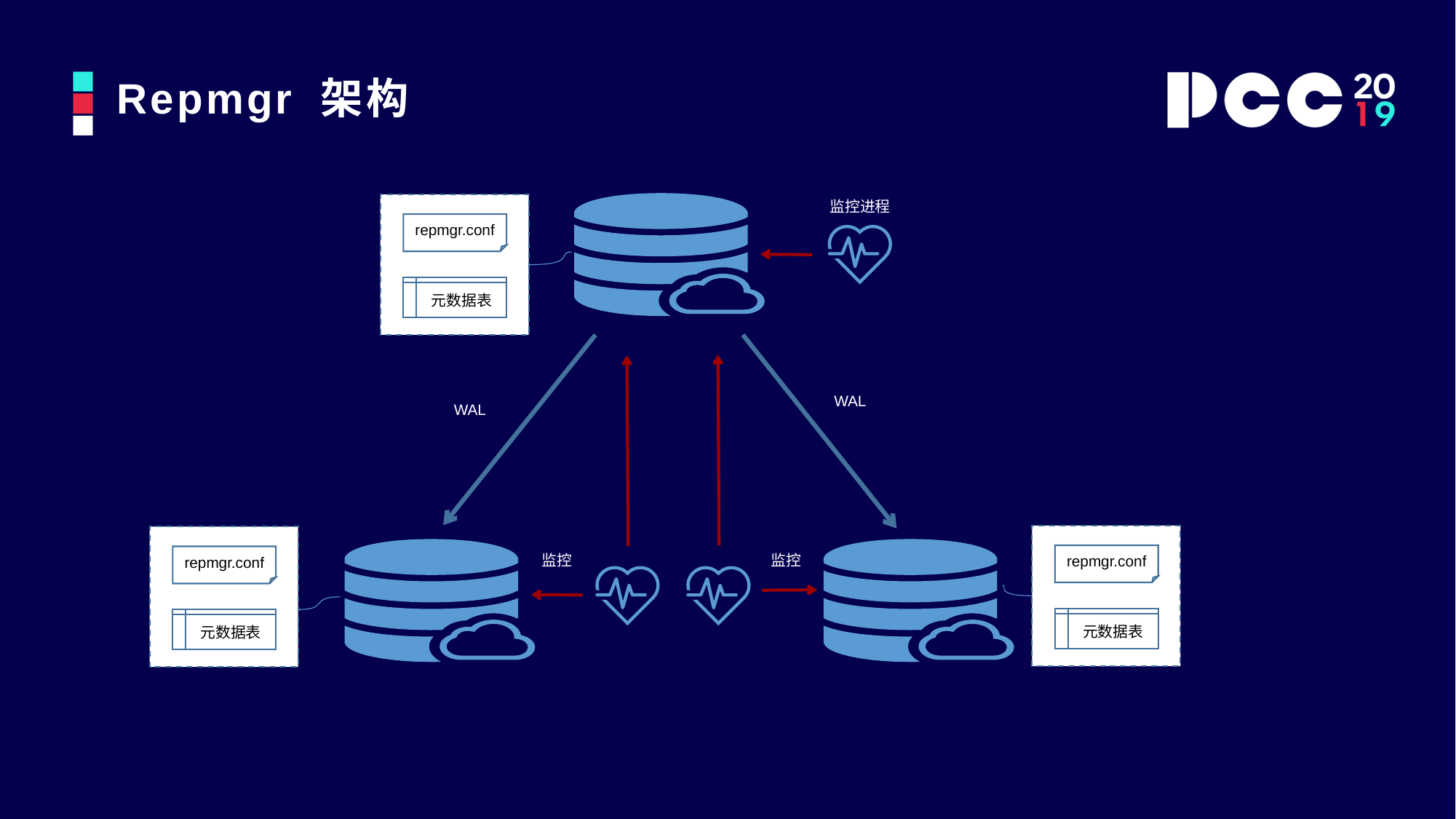

# Repmgr 架构
监控进程

repmgr.conf

元数据表
WAL
WAL

监控
监控
repmgr.conf
repmgr.conf

元数据表
元数据表